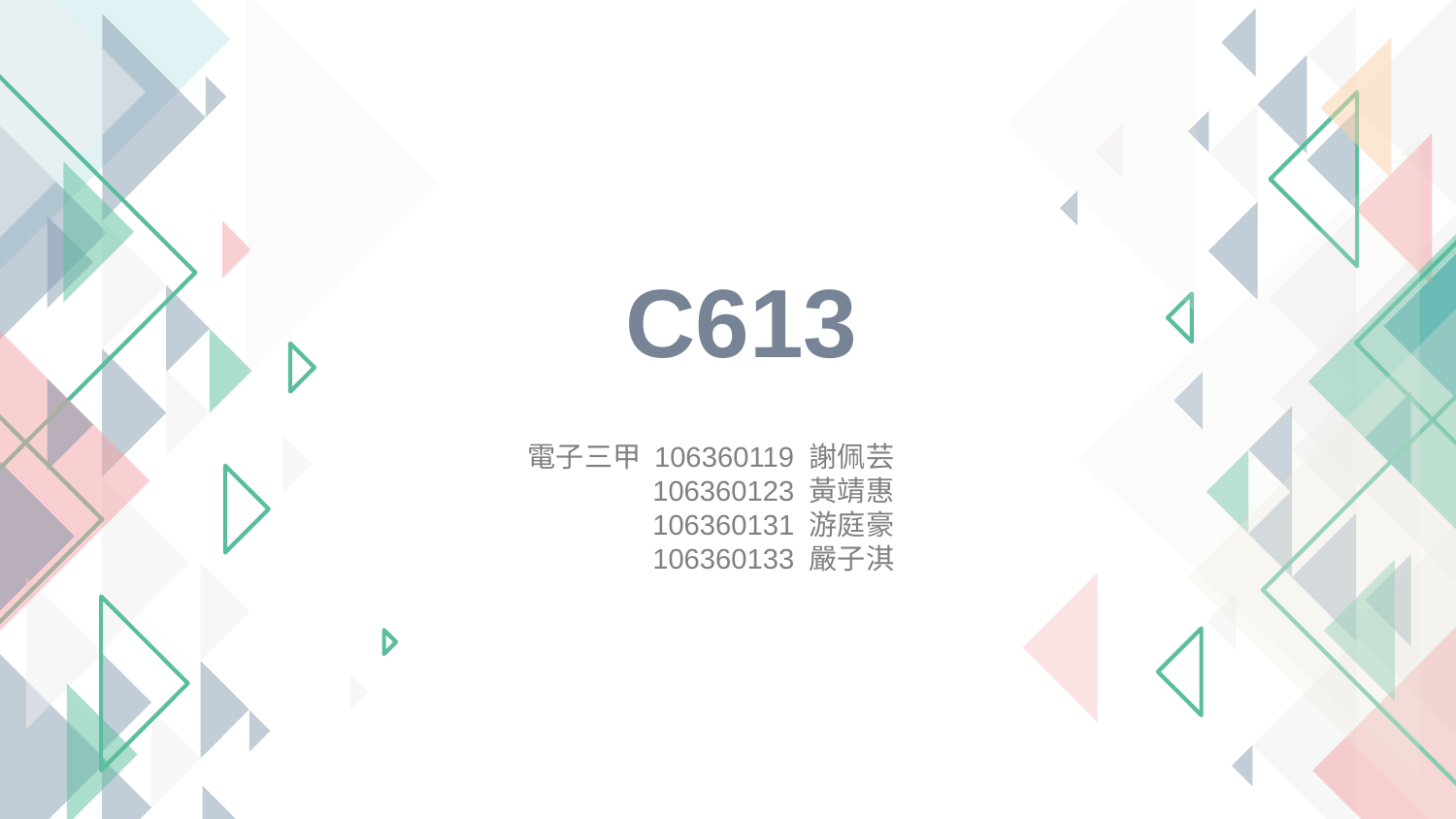

C613

電子三甲 106360119 謝佩芸
 106360123 黃靖惠
 106360131 游庭豪
 106360133 嚴子淇